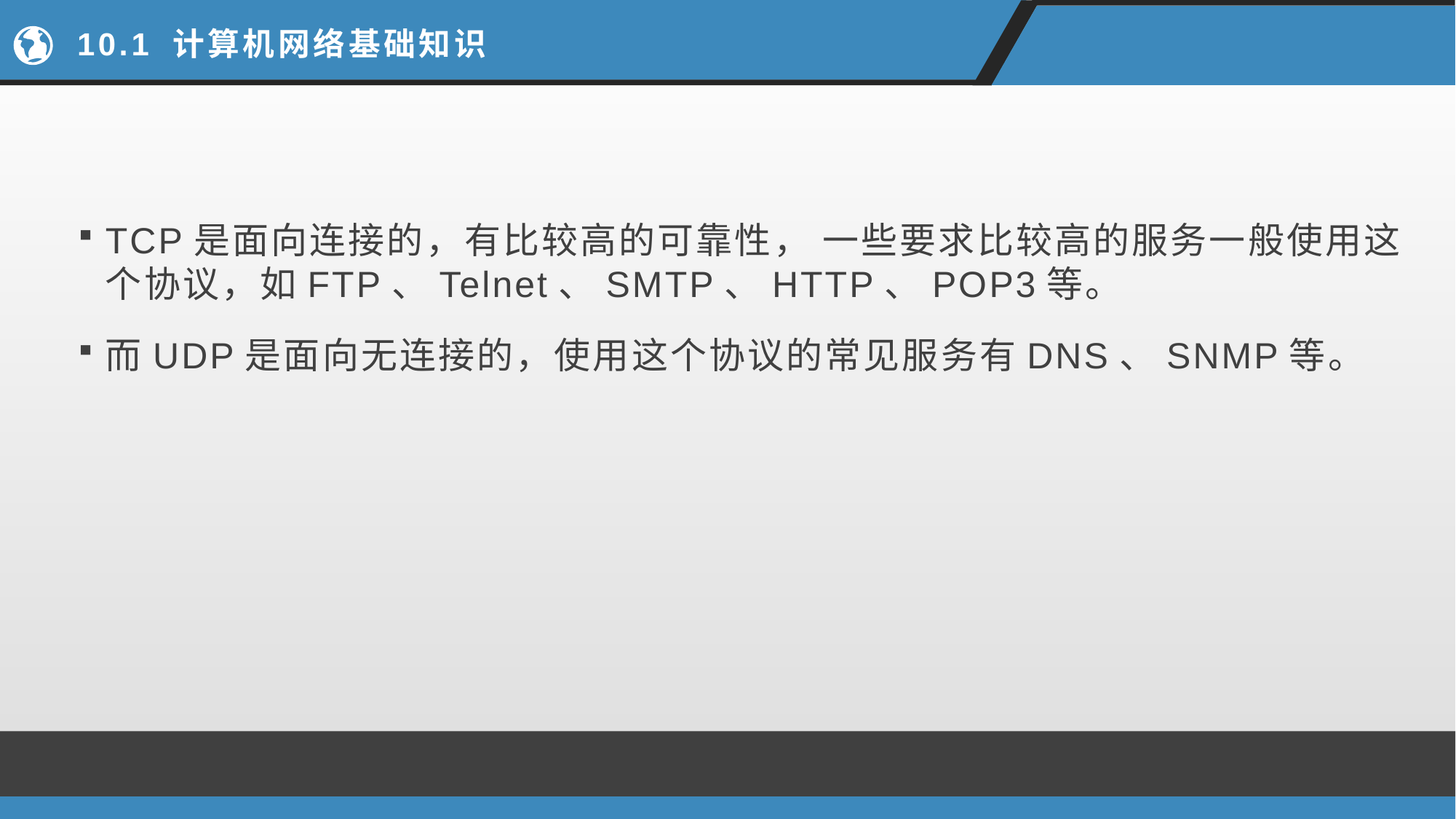

# 10.1 计算机网络基础知识

TCP是面向连接的，有比较高的可靠性， 一些要求比较高的服务一般使用这个协议，如FTP、Telnet、SMTP、HTTP、POP3等。
而UDP是面向无连接的，使用这个协议的常见服务有DNS、SNMP等。